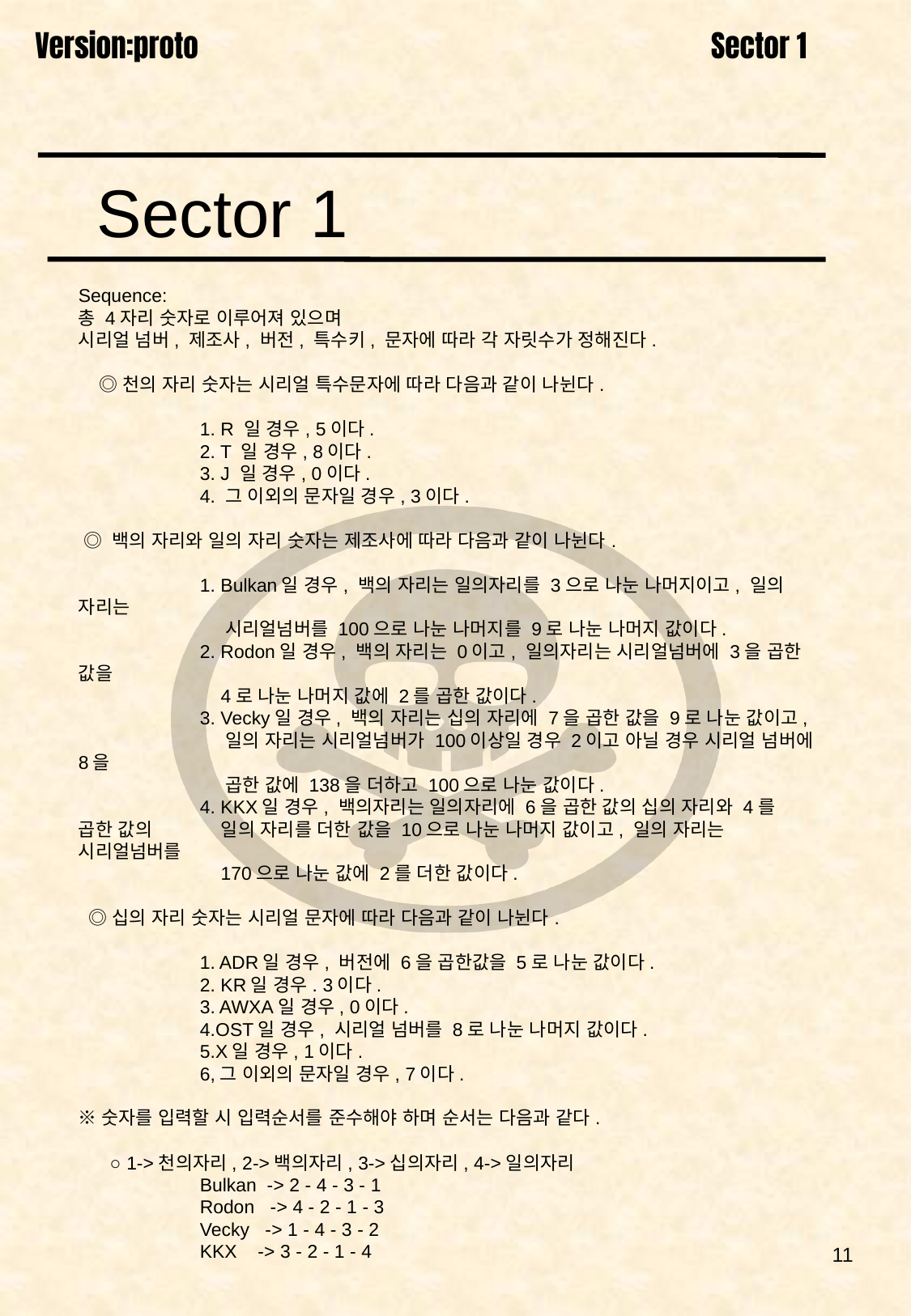

Version:proto
Sector 1
Sector 1
Sequence:
총 4자리 숫자로 이루어져 있으며
시리얼 넘버, 제조사, 버전, 특수키, 문자에 따라 각 자릿수가 정해진다.

    ◎천의 자리 숫자는 시리얼 특수문자에 따라 다음과 같이 나뉜다.

	1. R 일 경우, 5이다.
	2. T 일 경우, 8이다.
	3. J 일 경우, 0이다.
	4. 그 이외의 문자일 경우, 3이다.

 ◎ 백의 자리와 일의 자리 숫자는 제조사에 따라 다음과 같이 나뉜다.

	1. Bulkan일 경우, 백의 자리는 일의자리를 3으로 나눈 나머지이고, 일의 자리는
	    시리얼넘버를 100으로 나눈 나머지를 9로 나눈 나머지 값이다.
	2. Rodon일 경우, 백의 자리는 0이고, 일의자리는 시리얼넘버에 3을 곱한 값을
	    4로 나눈 나머지 값에 2를 곱한 값이다.
	3. Vecky일 경우, 백의 자리는 십의 자리에 7을 곱한 값을 9로 나눈 값이고,
	    일의 자리는 시리얼넘버가 100이상일 경우 2이고 아닐 경우 시리얼 넘버에 8을
	    곱한 값에 138을 더하고 100으로 나눈 값이다.
	4. KKX일 경우, 백의자리는 일의자리에 6을 곱한 값의 십의 자리와 4를 곱한 값의   	    일의 자리를 더한 값을 10으로 나눈 나머지 값이고, 일의 자리는 시리얼넘버를
	    170으로 나눈 값에 2를 더한 값이다.

  ◎십의 자리 숫자는 시리얼 문자에 따라 다음과 같이 나뉜다.

	1. ADR일 경우, 버전에 6을 곱한값을 5로 나눈 값이다.
	2. KR일 경우. 3이다.
	3. AWXA일 경우, 0이다.
	4.OST일 경우, 시리얼 넘버를 8로 나눈 나머지 값이다.
	5.X일 경우, 1이다.
	6,그 이외의 문자일 경우, 7이다.

※숫자를 입력할 시 입력순서를 준수해야 하며 순서는 다음과 같다.

      ○ 1->천의자리, 2->백의자리, 3->십의자리, 4->일의자리
	Bulkan  -> 2 - 4 - 3 - 1
	Rodon   -> 4 - 2 - 1 - 3
	Vecky   -> 1 - 4 - 3 - 2
	KKX    -> 3 - 2 - 1 - 4

11